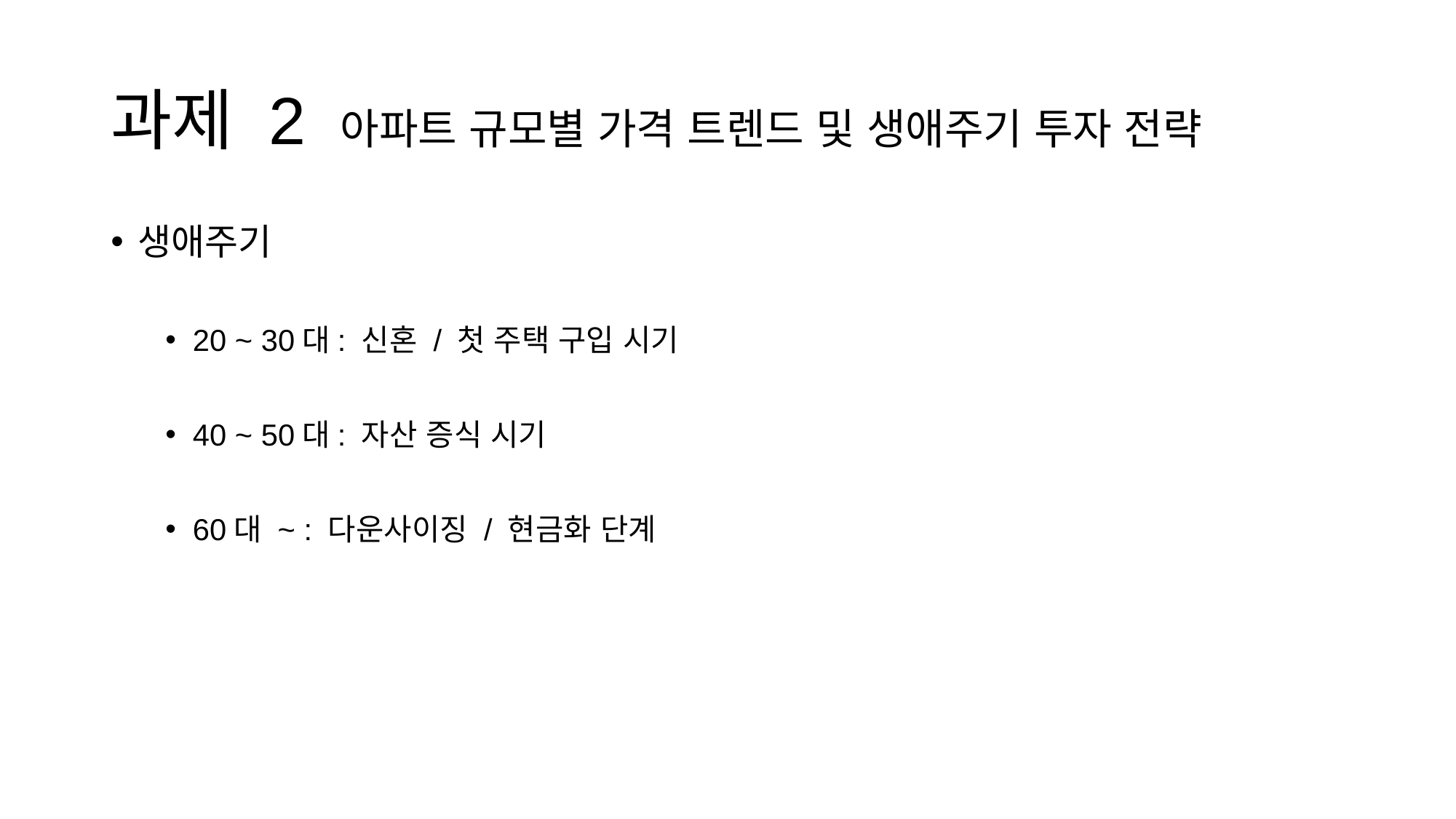

# 과제 2 아파트 규모별 가격 트렌드 및 생애주기 투자 전략
생애주기

20 ~ 30대: 신혼 / 첫 주택 구입 시기

40 ~ 50대: 자산 증식 시기

60대 ~ : 다운사이징 / 현금화 단계